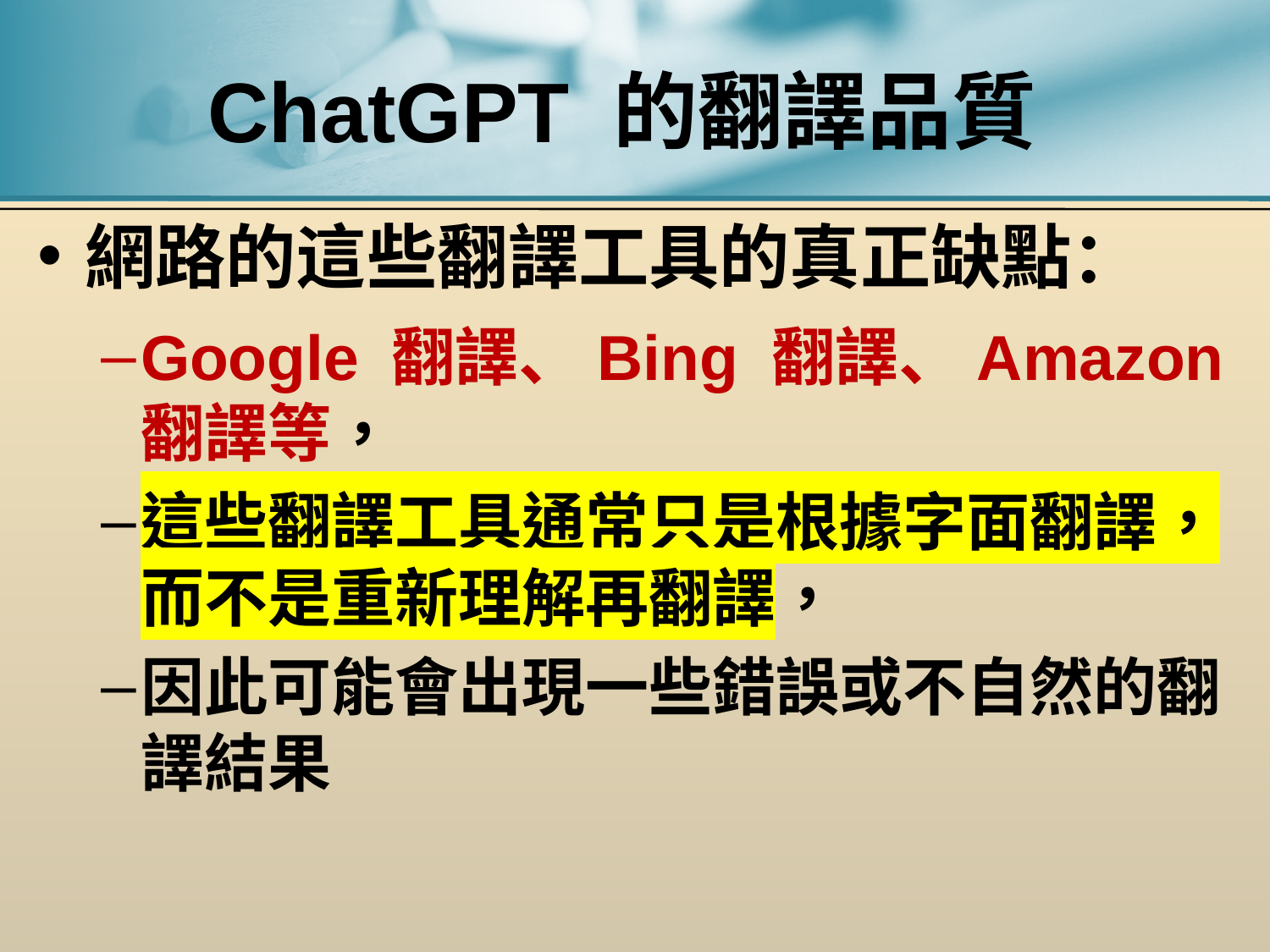

# ChatGPT 的翻譯品質
網路的這些翻譯工具的真正缺點：
Google 翻譯、Bing 翻譯、Amazon 翻譯等，
這些翻譯工具通常只是根據字面翻譯，而不是重新理解再翻譯，
因此可能會出現一些錯誤或不自然的翻譯結果